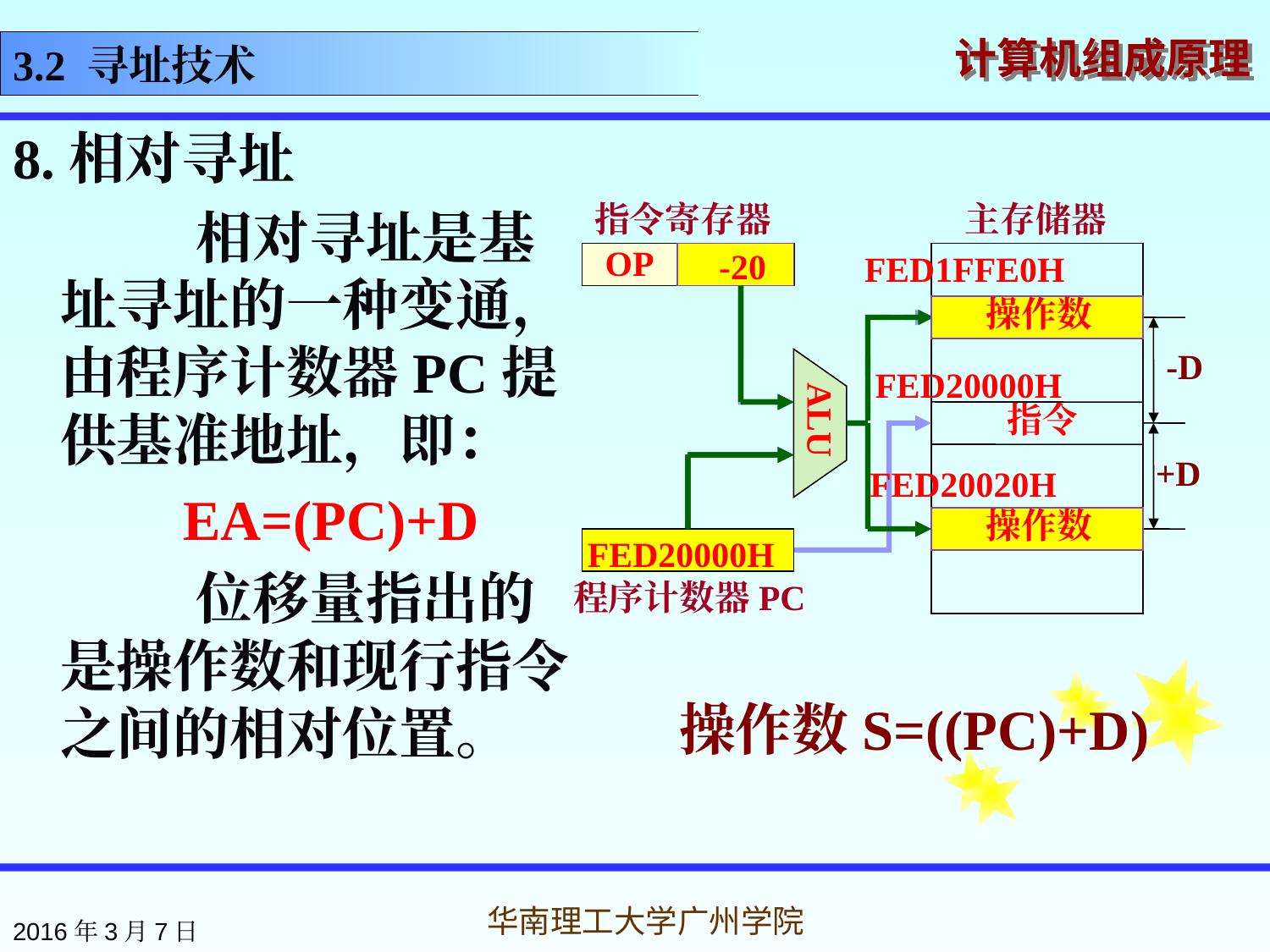

3.2 寻址技术
8.相对寻址
            相对寻址是基址寻址的一种变通，由程序计数器PC提供基准地址，即：
            EA=(PC)+D
            位移量指出的是操作数和现行指令之间的相对位置。
指令寄存器
主存储器
D
OP

操作数

-D
指令

ALU

+D

操作数

指令地址

程序计数器PC
 FED1FFE0H
20
-20

操作数

FED20000H

FED20020H
操作数

FED20000H

操作数S=((PC)+D)
2016年3月7日
华南理工大学广州学院